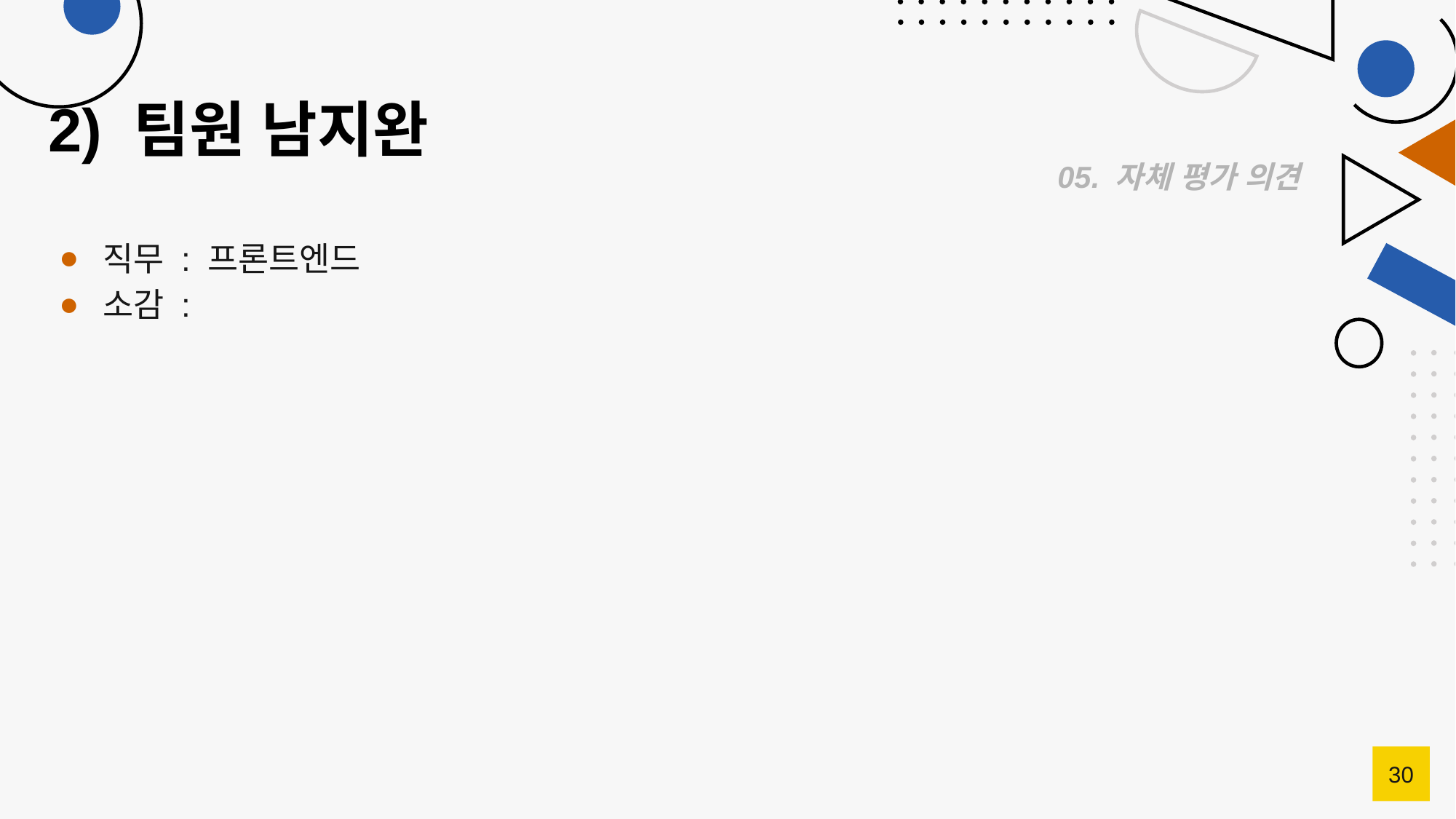

# 2) 팀원 남지완
05. 자체 평가 의견
직무 : 프론트엔드
소감 :

30